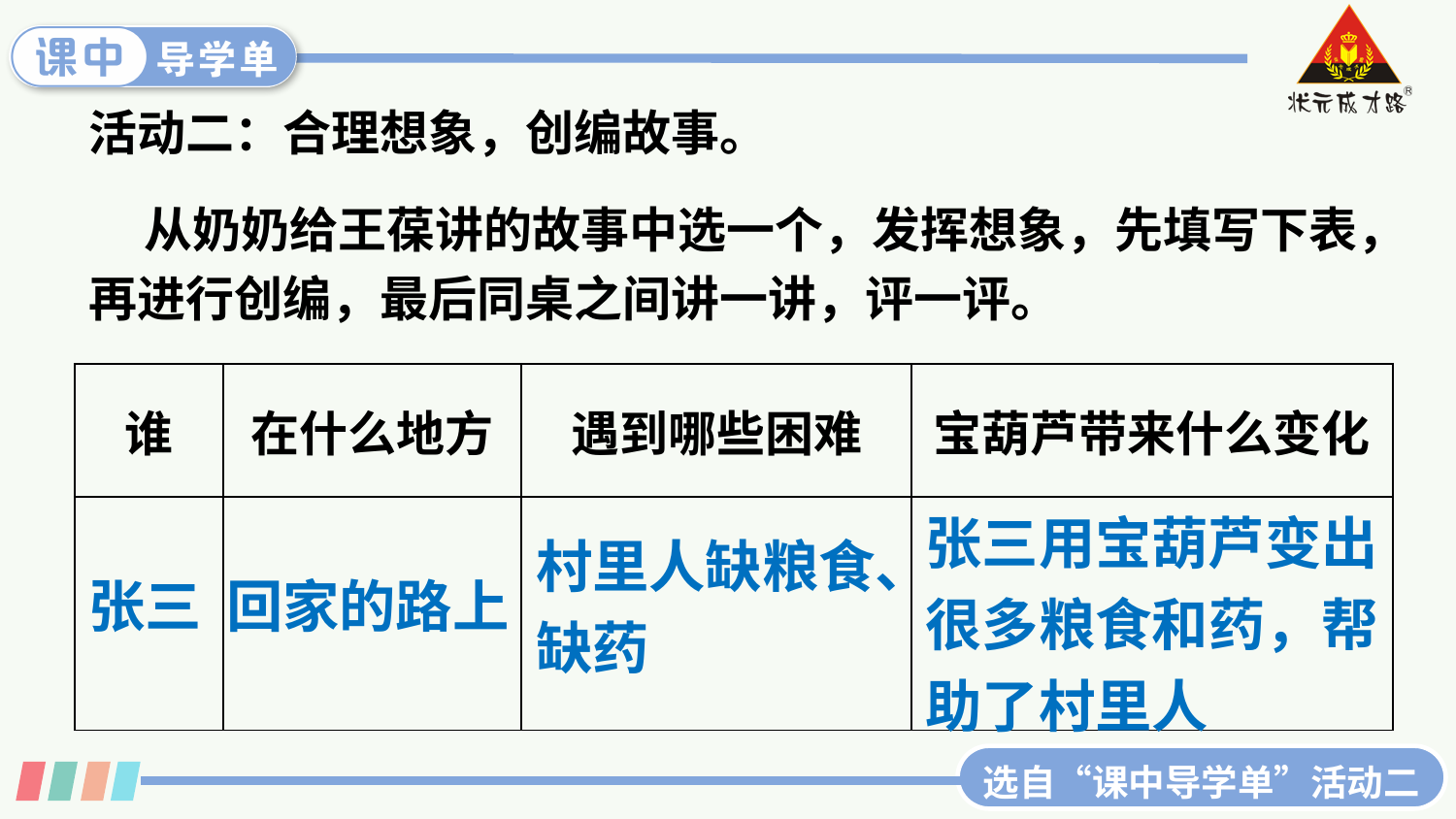

活动二：合理想象，创编故事。
    从奶奶给王葆讲的故事中选一个，发挥想象，先填写下表，再进行创编，最后同桌之间讲一讲，评一评。
| 谁 | 在什么地方 | 遇到哪些困难 | 宝葫芦带来什么变化 |
| --- | --- | --- | --- |
|  |  |  |  |
张三用宝葫芦变出很多粮食和药，帮助了村里人
村里人缺粮食、缺药
张三
回家的路上
选自“课中导学单”活动二